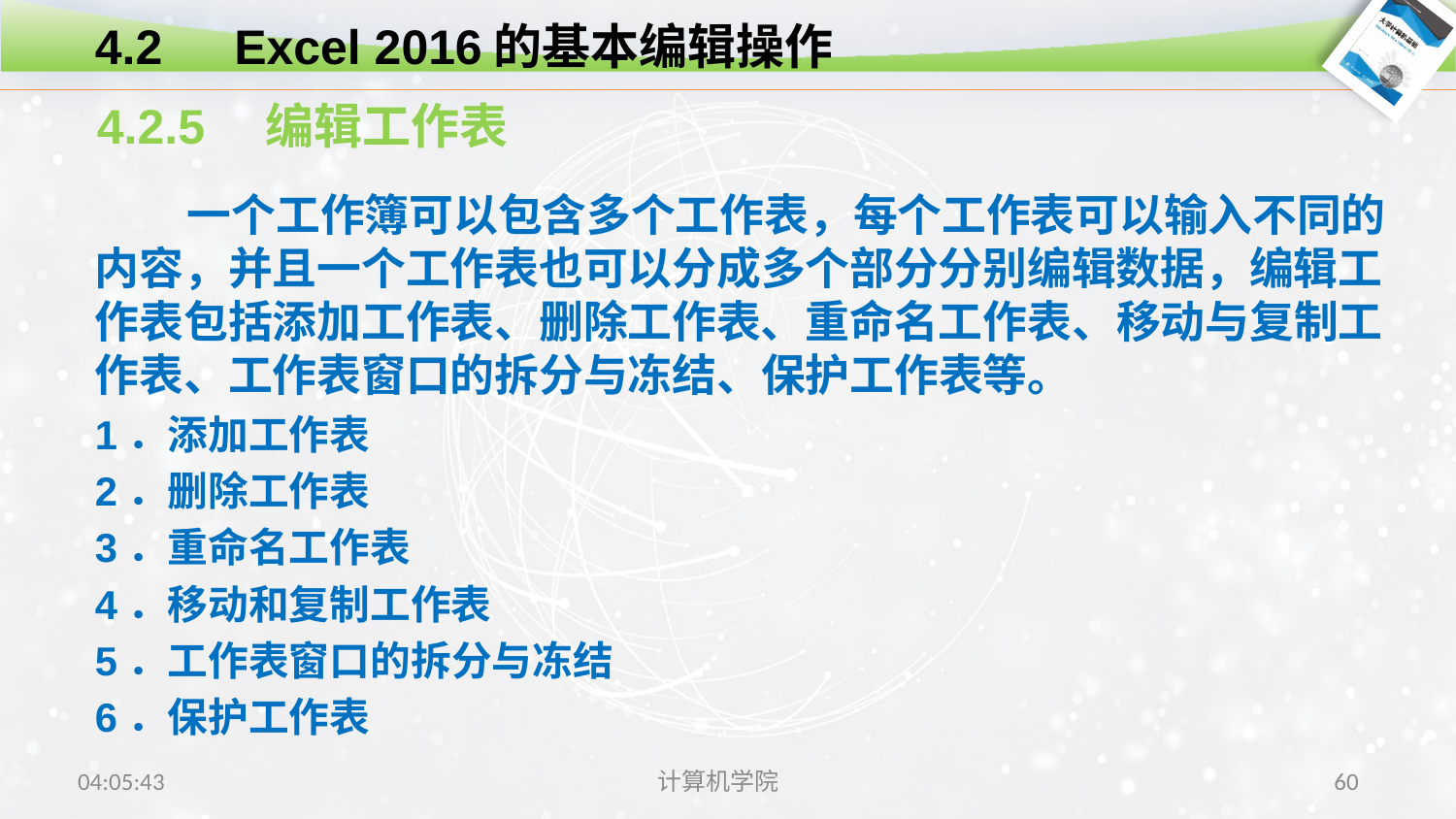

4.2　Excel 2016的基本编辑操作
4.2.5　编辑工作表

        一个工作簿可以包含多个工作表，每个工作表可以输入不同的内容，并且一个工作表也可以分成多个部分分别编辑数据，编辑工作表包括添加工作表、删除工作表、重命名工作表、移动与复制工作表、工作表窗口的拆分与冻结、保护工作表等。
1．添加工作表
2．删除工作表
3．重命名工作表
4．移动和复制工作表
5．工作表窗口的拆分与冻结
6．保护工作表